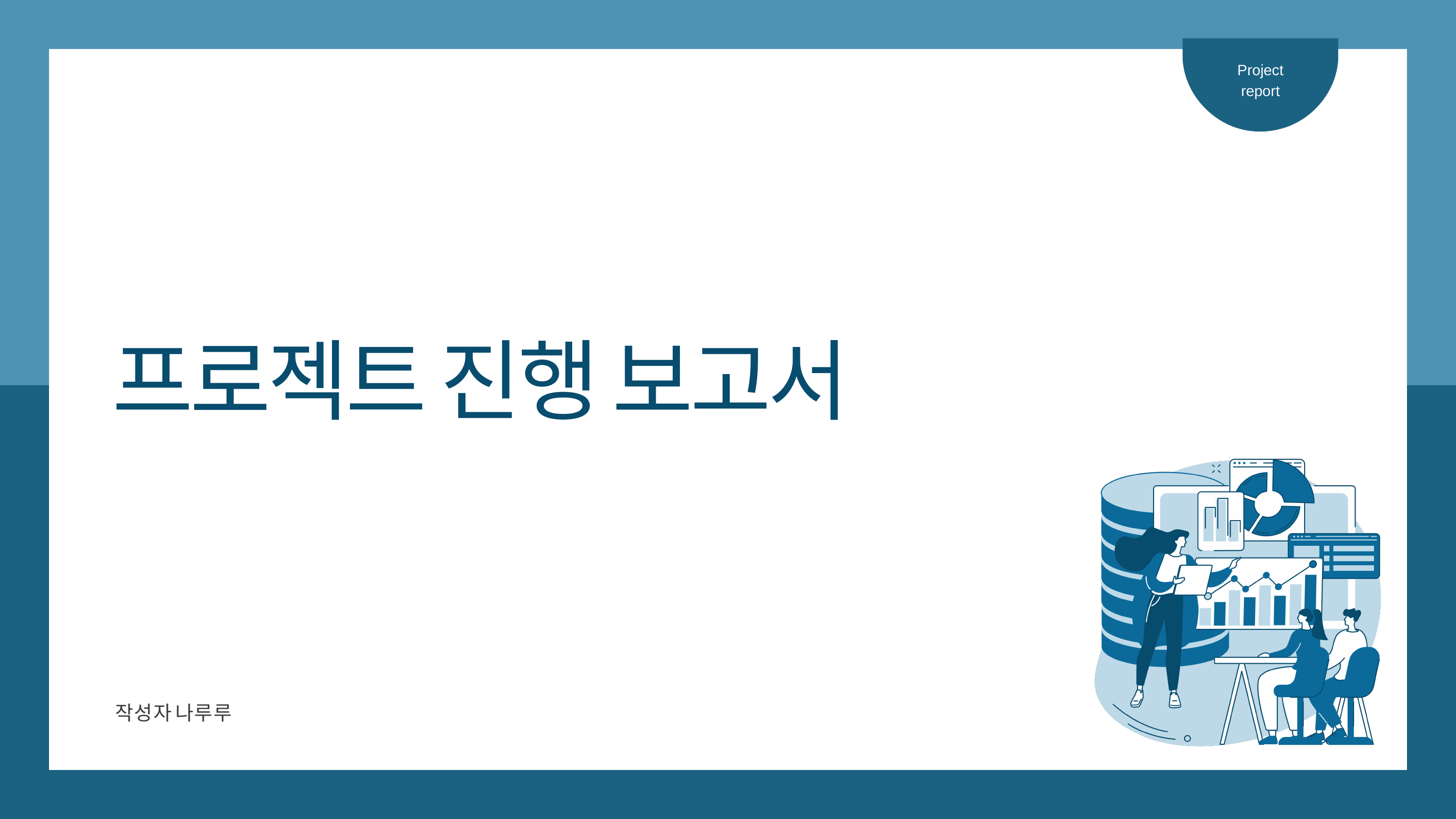

Project
report
프로젝트 진행 보고서

작성자
나루루